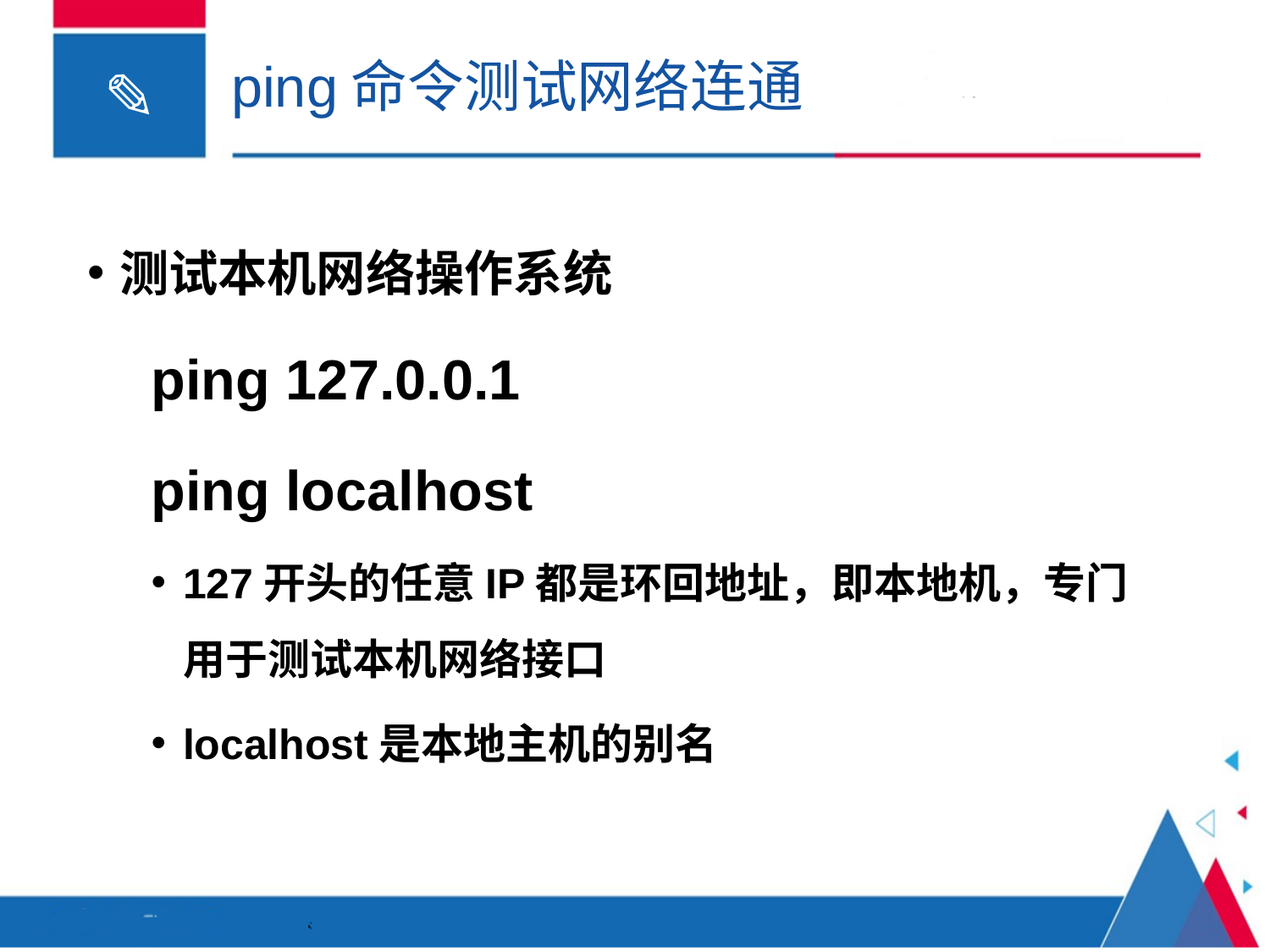

# ping命令测试网络连通
测试本机网络操作系统
ping 127.0.0.1
ping localhost
127开头的任意IP都是环回地址，即本地机，专门用于测试本机网络接口
localhost是本地主机的别名